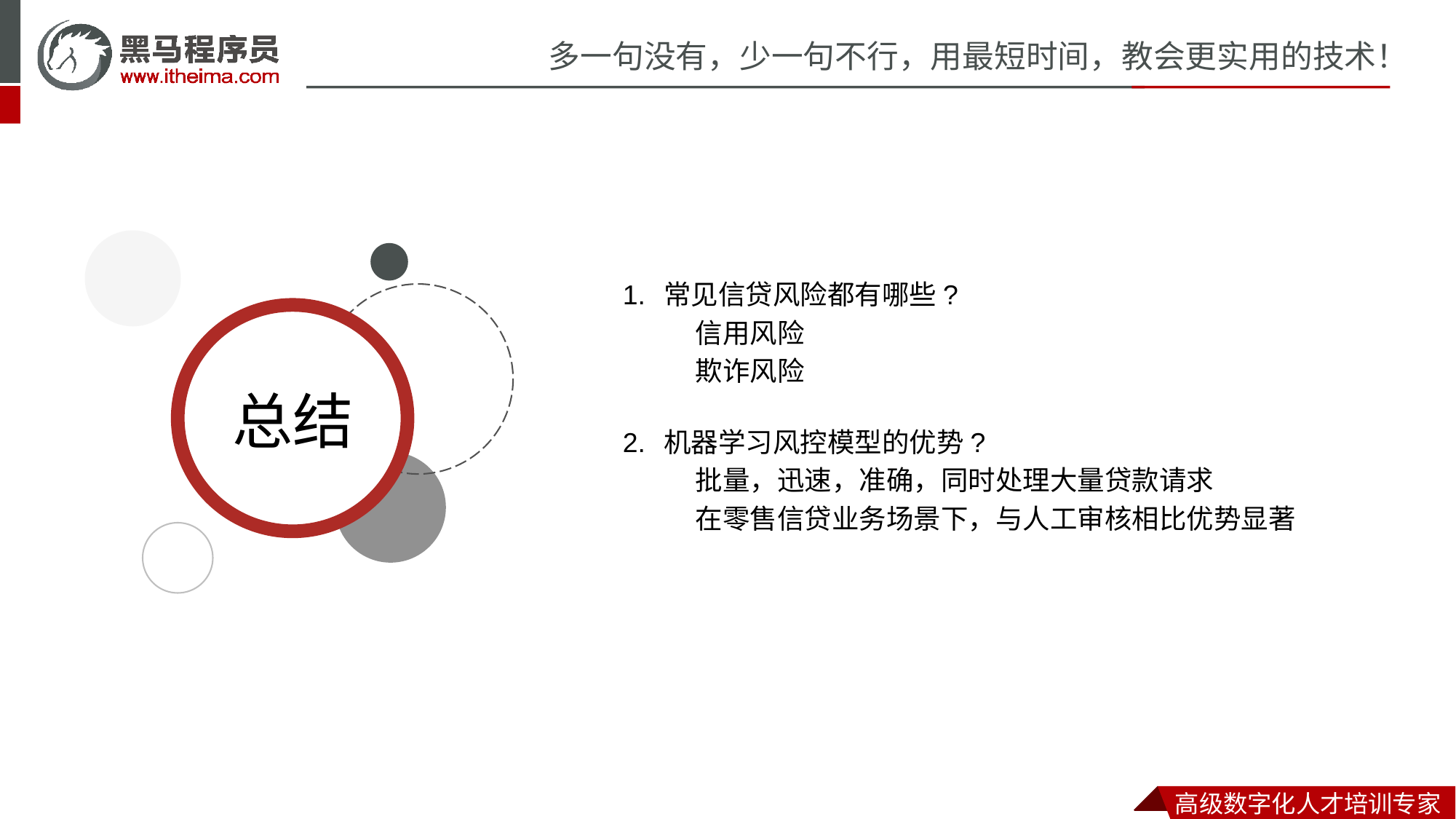

常见信贷风险都有哪些?
信用风险
欺诈风险
机器学习风控模型的优势?
批量，迅速，准确，同时处理大量贷款请求
在零售信贷业务场景下，与人工审核相比优势显著